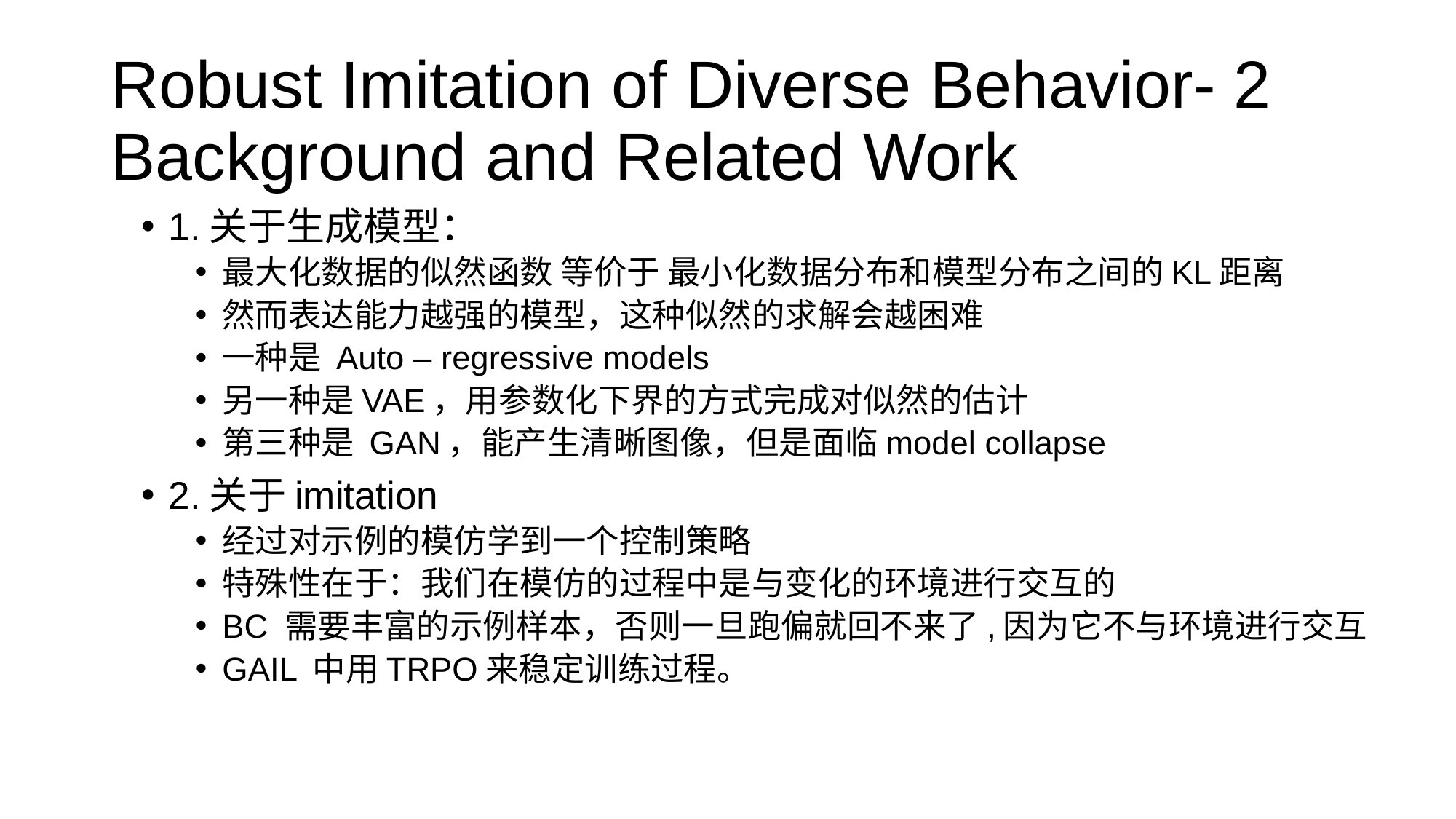

# Robust Imitation of Diverse Behavior- 2 Background and Related Work
1.关于生成模型：
最大化数据的似然函数 等价于 最小化数据分布和模型分布之间的KL距离
然而表达能力越强的模型，这种似然的求解会越困难
一种是 Auto – regressive models
另一种是VAE，用参数化下界的方式完成对似然的估计
第三种是 GAN，能产生清晰图像，但是面临model collapse
2.关于imitation
经过对示例的模仿学到一个控制策略
特殊性在于：我们在模仿的过程中是与变化的环境进行交互的
BC 需要丰富的示例样本，否则一旦跑偏就回不来了,因为它不与环境进行交互
GAIL 中用TRPO来稳定训练过程。